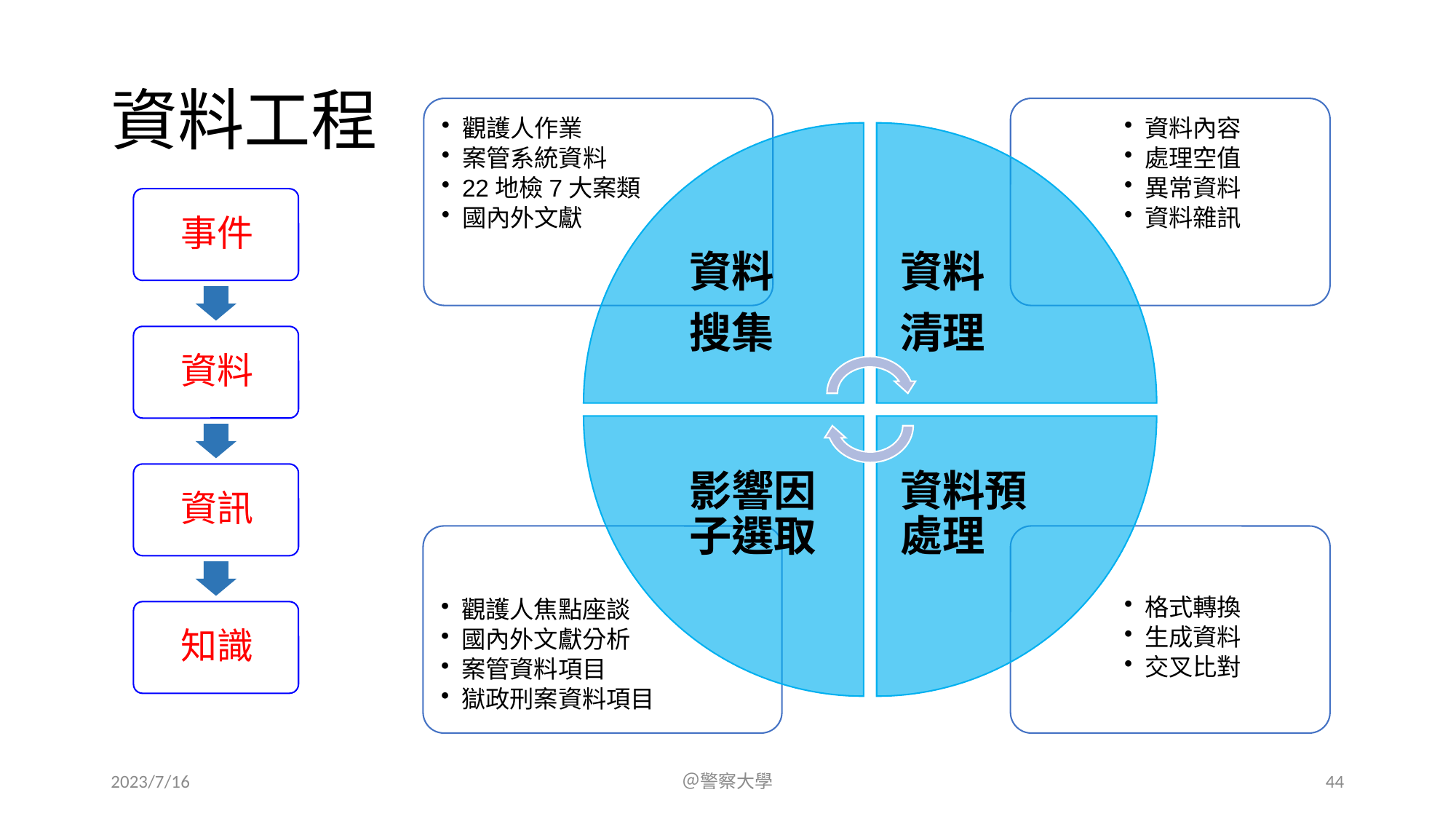

# 資料工程
格式轉換
生成資料
交叉比對
觀護人焦點座談
國內外文獻分析
案管資料項目
獄政刑案資料項目
資料內容
處理空值
異常資料
資料雜訊
觀護人作業
案管系統資料
22地檢7大案類
國內外文獻
資料
搜集
資料
清理
資料預處理
影響因子選取
事件

資料

資訊

知識
2023/7/16
＠警察大學
44